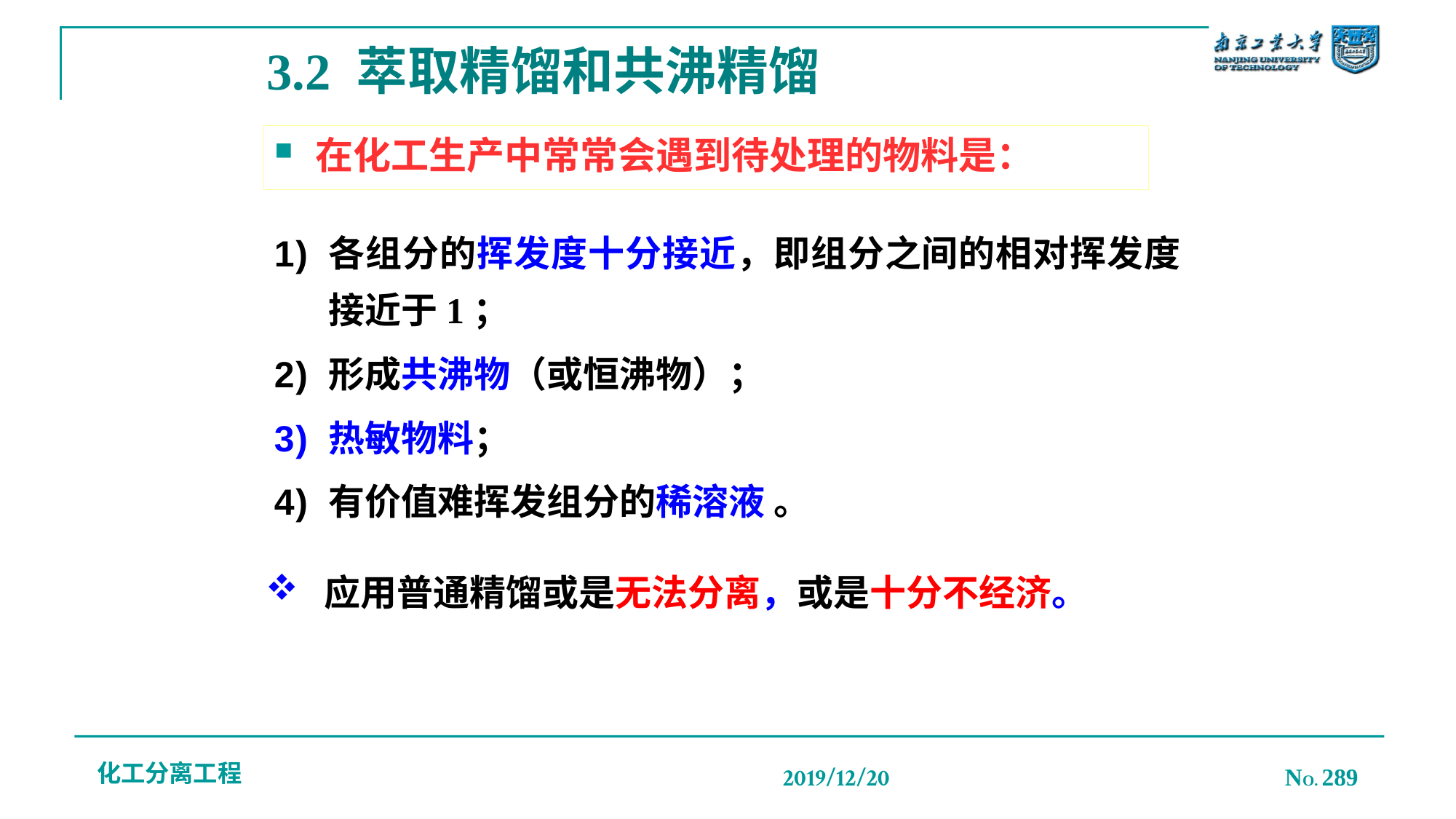

# 3.2 萃取精馏和共沸精馏
在化工生产中常常会遇到待处理的物料是：
各组分的挥发度十分接近，即组分之间的相对挥发度接近于1；
形成共沸物（或恒沸物）；
热敏物料；
有价值难挥发组分的稀溶液 。
  应用普通精馏或是无法分离，或是十分不经济。
化工分离工程
NO. 289
2019/12/20